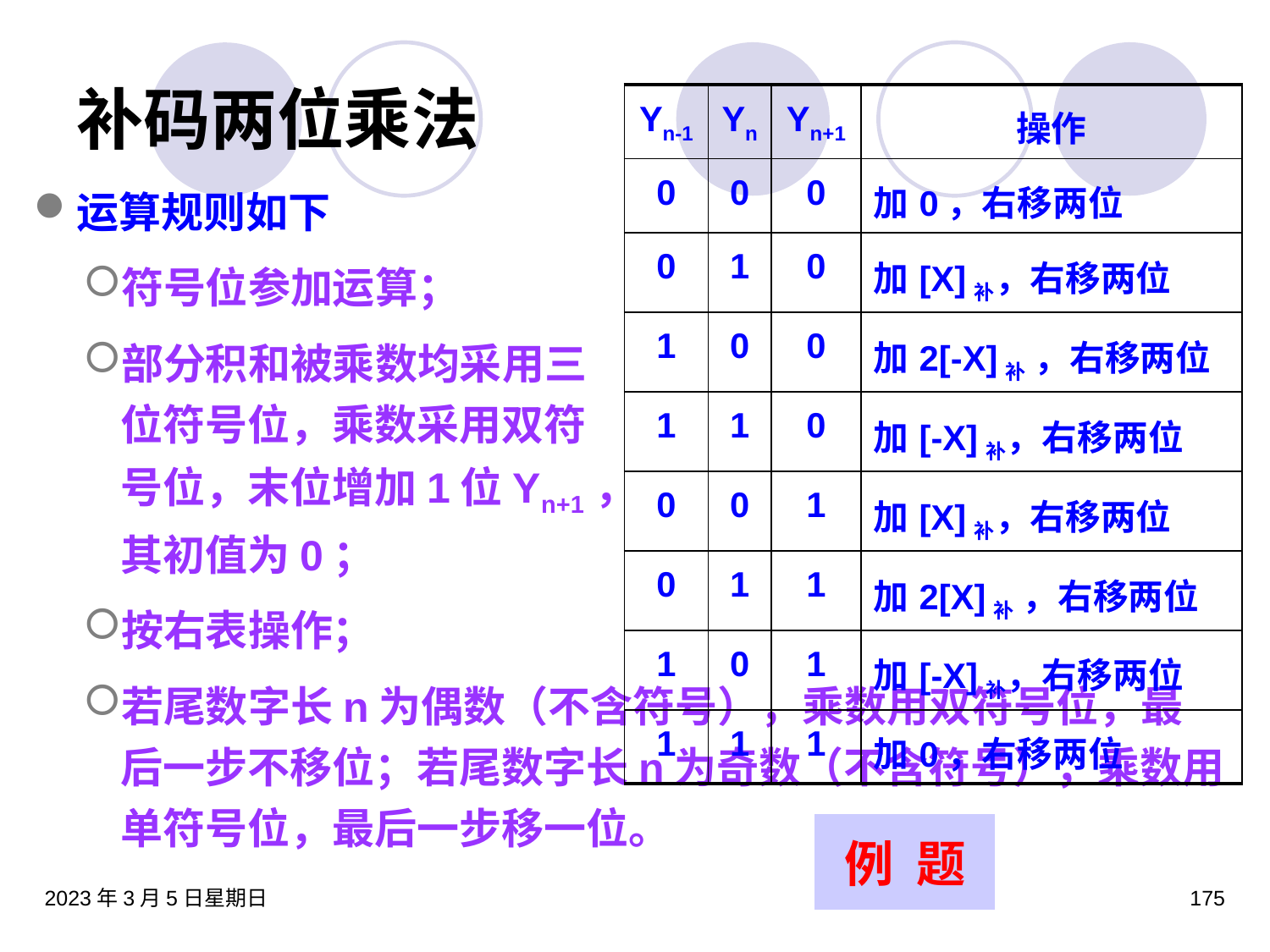

# 补码两位乘法
| Yn-1 | Yn | Yn+1 | 操作 |
| --- | --- | --- | --- |
| 0 | 0 | 0 | 加0，右移两位 |
| 0 | 1 | 0 | 加[X]补，右移两位 |
| 1 | 0 | 0 | 加2[-X]补 ，右移两位 |
| 1 | 1 | 0 | 加[-X]补，右移两位 |
| 0 | 0 | 1 | 加[X]补，右移两位 |
| 0 | 1 | 1 | 加2[X]补 ，右移两位 |
| 1 | 0 | 1 | 加[-X]补，右移两位 |
| 1 | 1 | 1 | 加0，右移两位 |
运算规则如下
符号位参加运算；
部分积和被乘数均采用三
位符号位，乘数采用双符
号位，末位增加1位Yn+1，
其初值为0；
按右表操作；
若尾数字长n为偶数（不含符号），乘数用双符号位，最后一步不移位；若尾数字长n为奇数（不含符号），乘数用单符号位，最后一步移一位。

例  题
2023年3月5日星期日
175